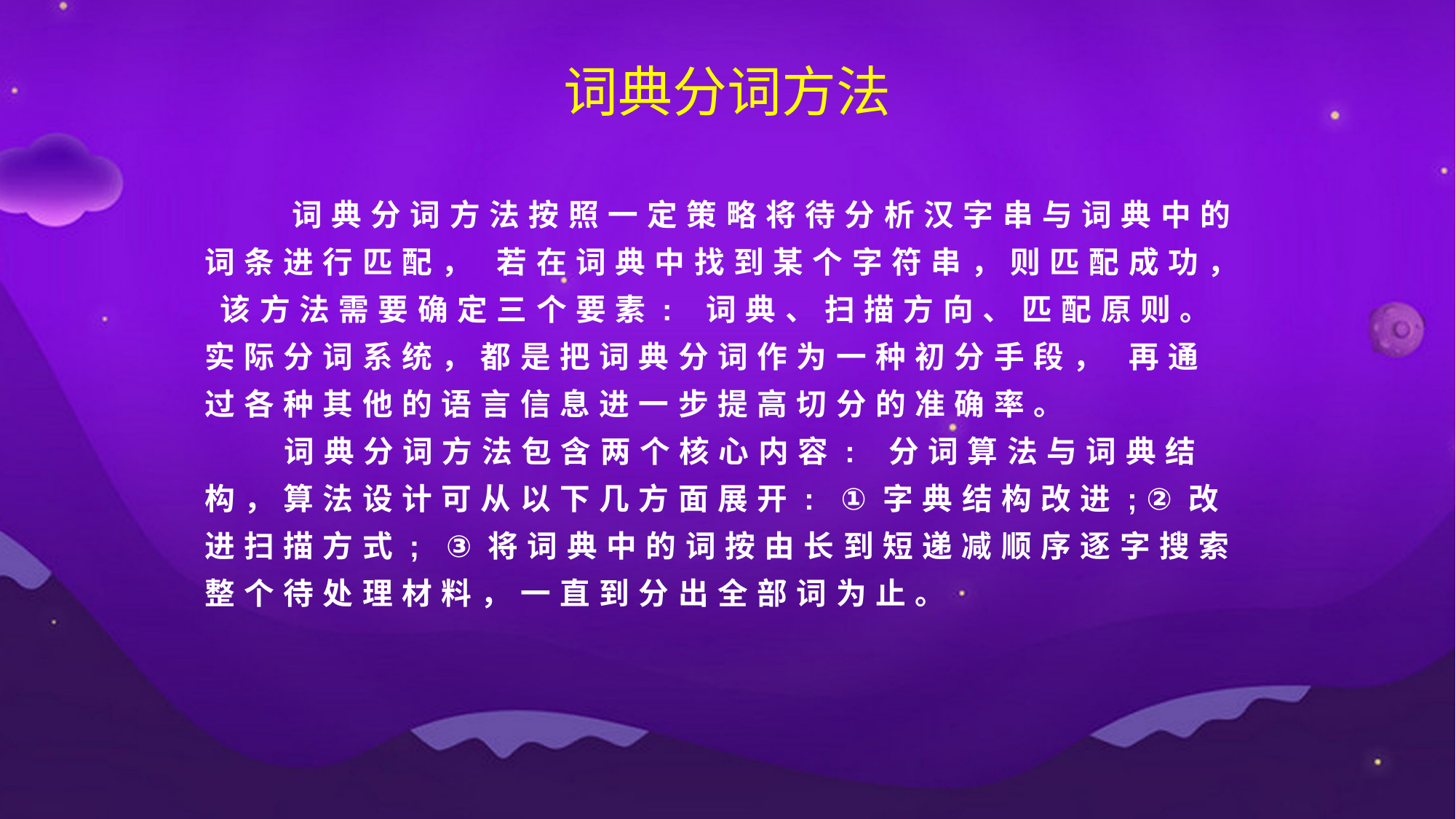

词典分词方法
     词典分词方法按照一定策略将待分析汉字串与词典中的词条进行匹配， 若在词典中找到某个字符串，则匹配成功， 该方法需要确定三个要素: 词典、扫描方向、匹配原则。实际分词系统，都是把词典分词作为一种初分手段， 再通过各种其他的语言信息进一步提高切分的准确率。
     词典分词方法包含两个核心内容: 分词算法与词典结构，算法设计可从以下几方面展开: ①字典结构改进;②改进扫描方式; ③将词典中的词按由长到短递减顺序逐字搜索整个待处理材料，一直到分出全部词为止。